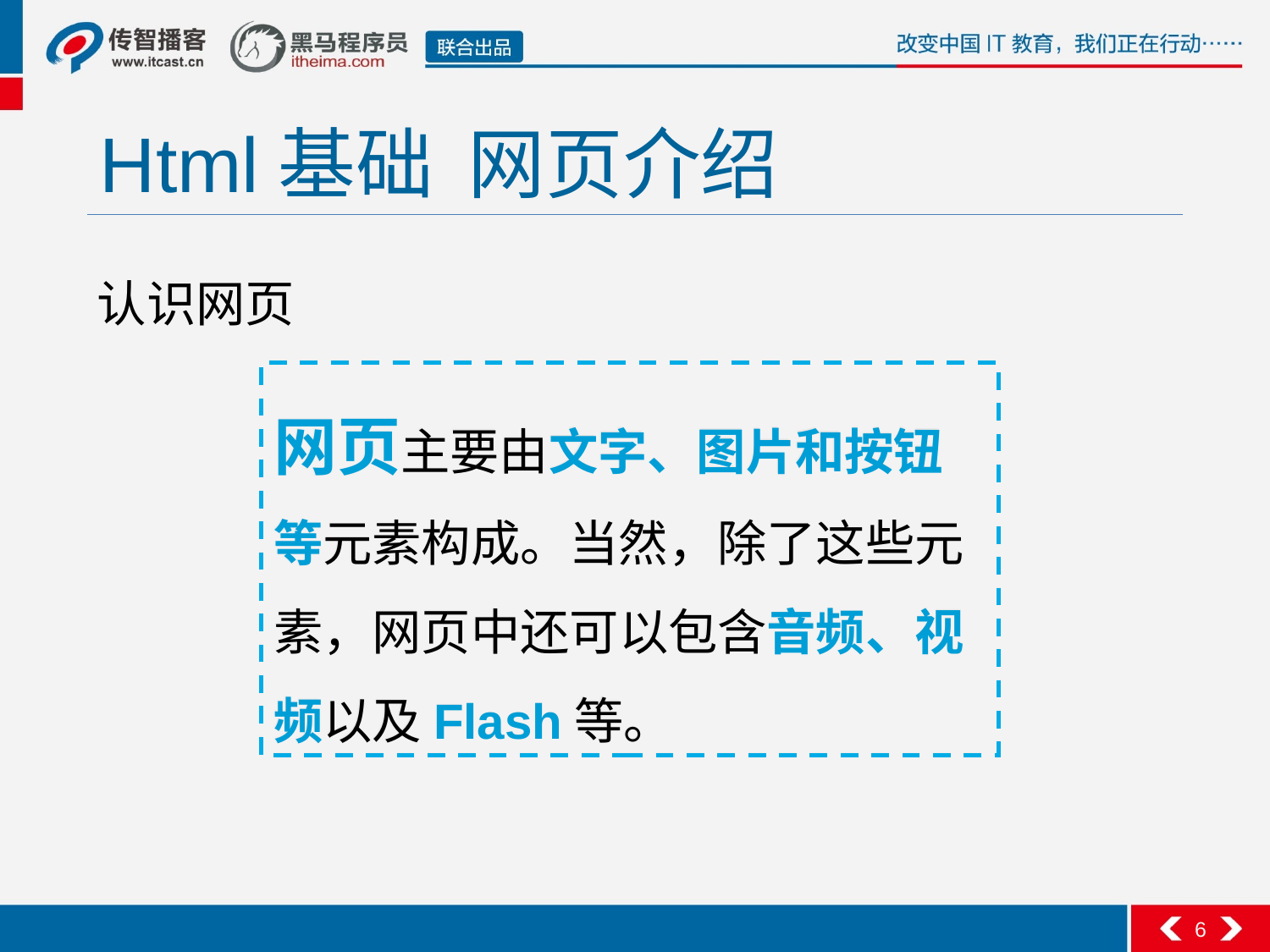

# Html基础  网页介绍
认识网页

网页主要由文字、图片和按钮等元素构成。当然，除了这些元素，网页中还可以包含音频、视频以及Flash等。
6